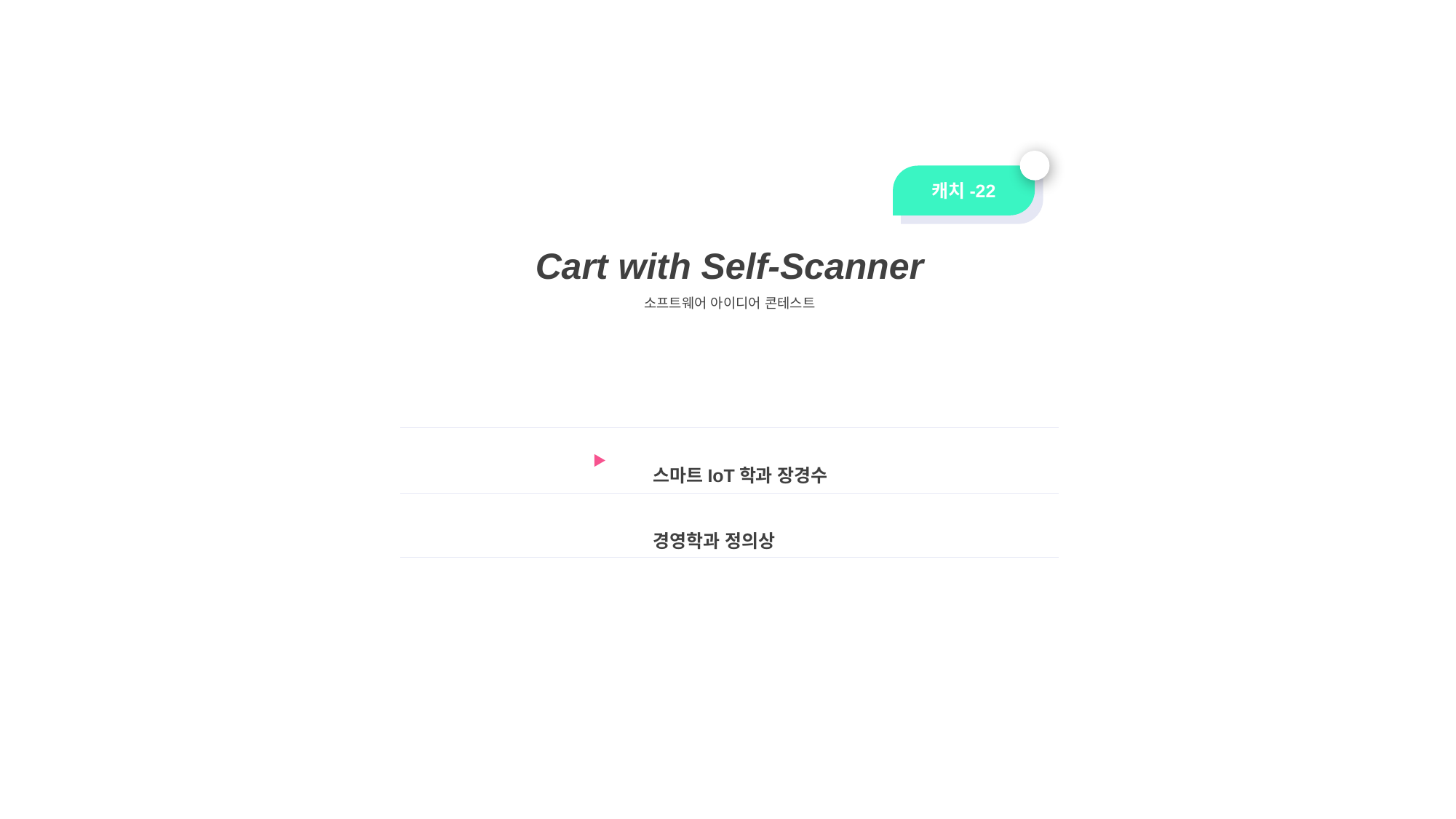

캐치-22
Cart with Self-Scanner
소프트웨어 아이디어 콘테스트
스마트IoT학과 장경수
경영학과 정의상